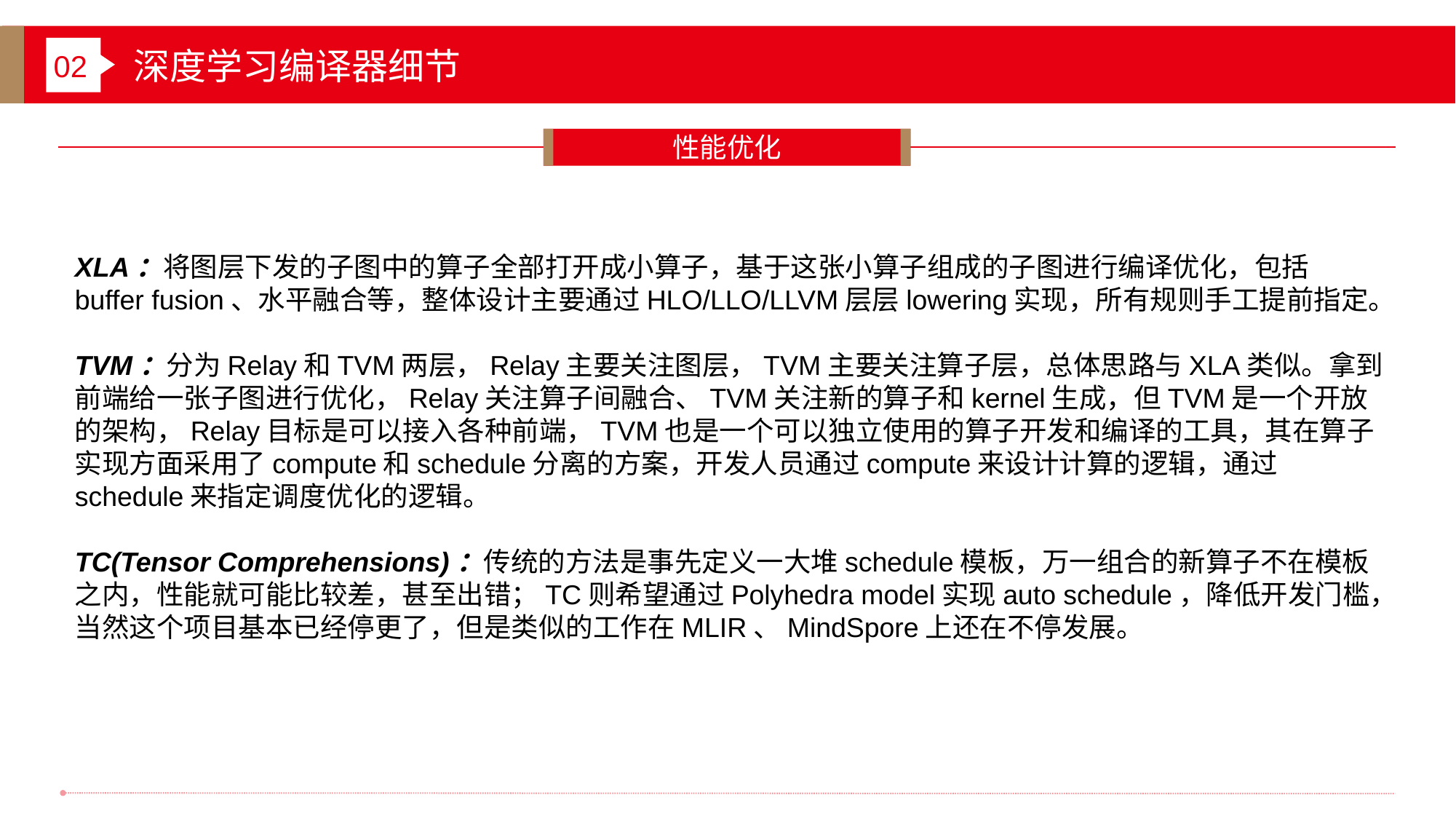

深度学习编译器细节

02
性能优化

XLA：将图层下发的子图中的算子全部打开成小算子，基于这张小算子组成的子图进行编译优化，包括buffer fusion、水平融合等，整体设计主要通过HLO/LLO/LLVM层层lowering实现，所有规则手工提前指定。

TVM：分为Relay和TVM两层，Relay主要关注图层，TVM主要关注算子层，总体思路与XLA类似。拿到前端给一张子图进行优化，Relay关注算子间融合、TVM关注新的算子和kernel生成，但TVM是一个开放的架构，Relay目标是可以接入各种前端，TVM也是一个可以独立使用的算子开发和编译的工具，其在算子实现方面采用了compute和schedule分离的方案，开发人员通过compute来设计计算的逻辑，通过schedule来指定调度优化的逻辑。

TC(Tensor Comprehensions)：传统的方法是事先定义一大堆schedule模板，万一组合的新算子不在模板之内，性能就可能比较差，甚至出错；TC则希望通过Polyhedra model实现auto schedule，降低开发门槛，当然这个项目基本已经停更了，但是类似的工作在MLIR、MindSpore上还在不停发展。